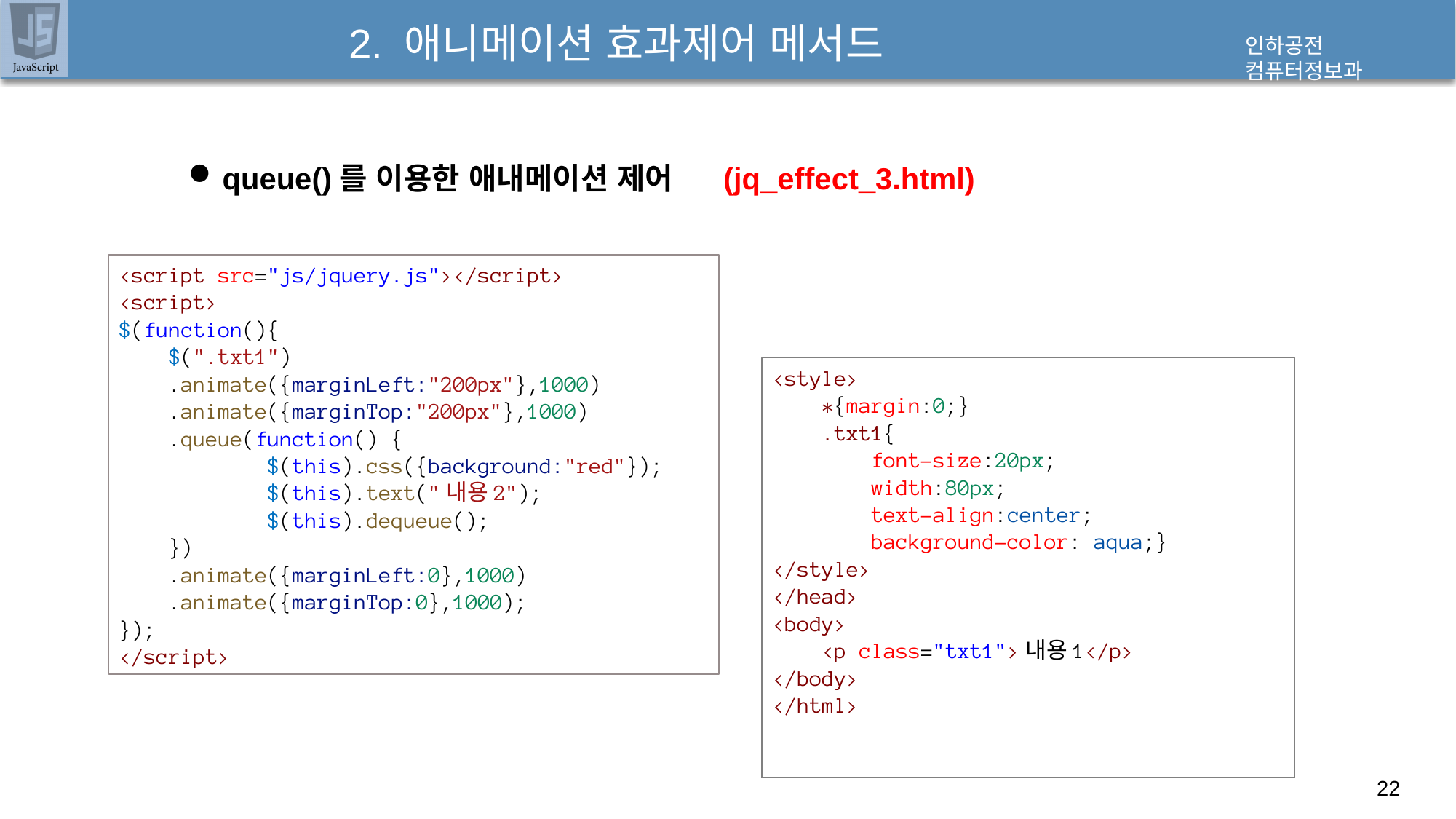

# 2. 애니메이션 효과제어 메서드
queue()를 이용한 애내메이션 제어     (jq_effect_3.html)
<script src="js/jquery.js"></script>
<script>
$(function(){
    $(".txt1")
    .animate({marginLeft:"200px"},1000)
    .animate({marginTop:"200px"},1000)
    .queue(function() {
            $(this).css({background:"red"});
            $(this).text("내용2");
            $(this).dequeue();
    })
    .animate({marginLeft:0},1000)
    .animate({marginTop:0},1000);
});
</script>
<style>
    *{margin:0;}
    .txt1{
        font-size:20px;
        width:80px;
        text-align:center;
        background-color: aqua;}
</style>
</head>
<body>
    <p class="txt1">내용1</p>
</body>
</html>